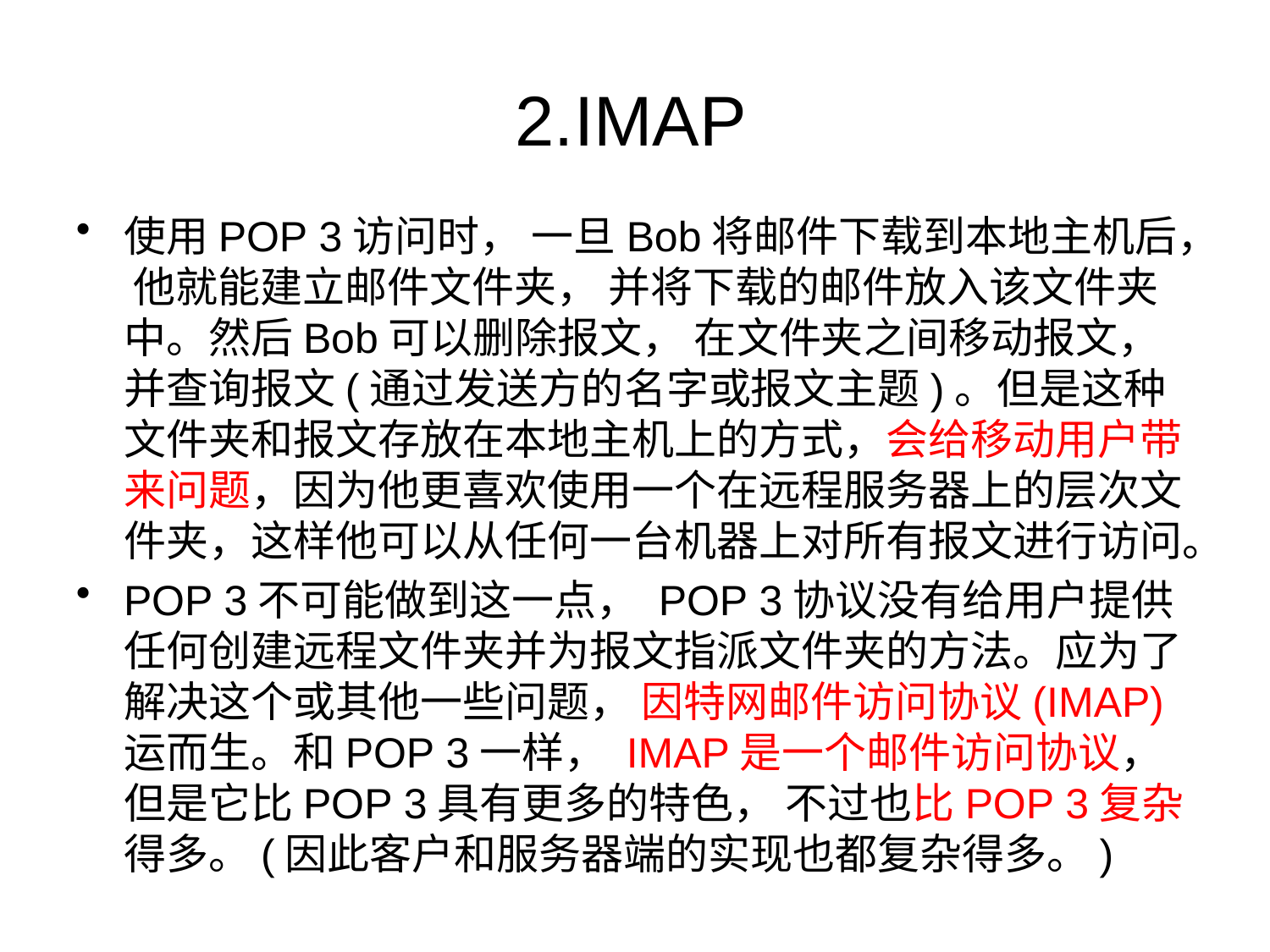

# 2.IMAP
使用POP 3访问时， 一旦Bob将邮件下载到本地主机后， 他就能建立邮件文件夹， 并将下载的邮件放入该文件夹中。然后Bob可以删除报文， 在文件夹之间移动报文， 并查询报文(通过发送方的名字或报文主题)。但是这种文件夹和报文存放在本地主机上的方式，会给移动用户带来问题，因为他更喜欢使用一个在远程服务器上的层次文件夹，这样他可以从任何一台机器上对所有报文进行访问。
POP 3不可能做到这一点， POP 3协议没有给用户提供任何创建远程文件夹并为报文指派文件夹的方法。应为了解决这个或其他一些问题， 因特网邮件访问协议(IMAP)运而生。和POP 3一样， IMAP是一个邮件访问协议， 但是它比POP 3具有更多的特色， 不过也比POP 3复杂得多。(因此客户和服务器端的实现也都复杂得多。)